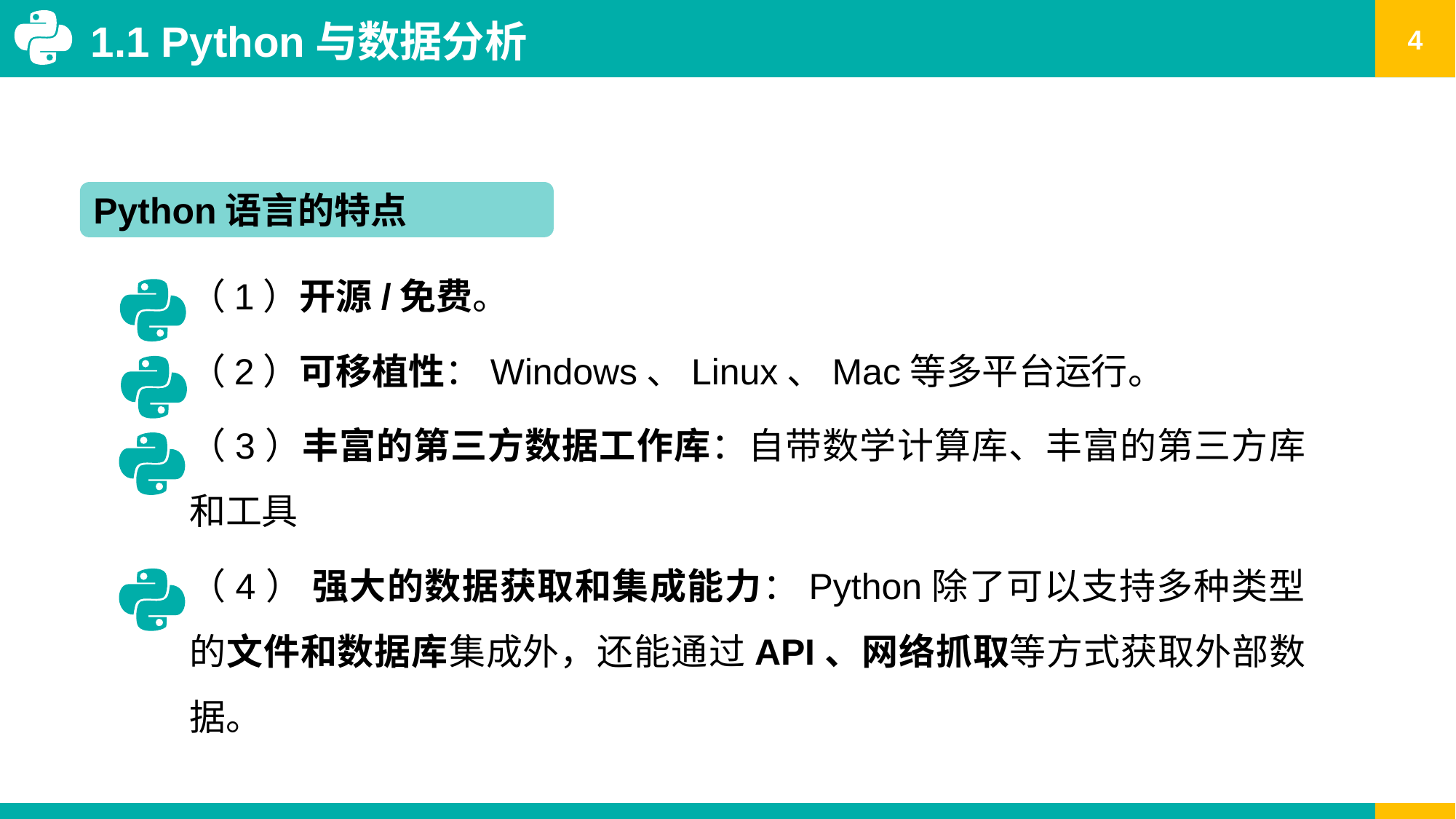

1.1 Python与数据分析
Python语言的特点

（1）开源/免费。
（2）可移植性：Windows、Linux、Mac等多平台运行。
（3）丰富的第三方数据工作库：自带数学计算库、丰富的第三方库和工具
（4） 强大的数据获取和集成能力：Python除了可以支持多种类型的文件和数据库集成外，还能通过API、网络抓取等方式获取外部数据。